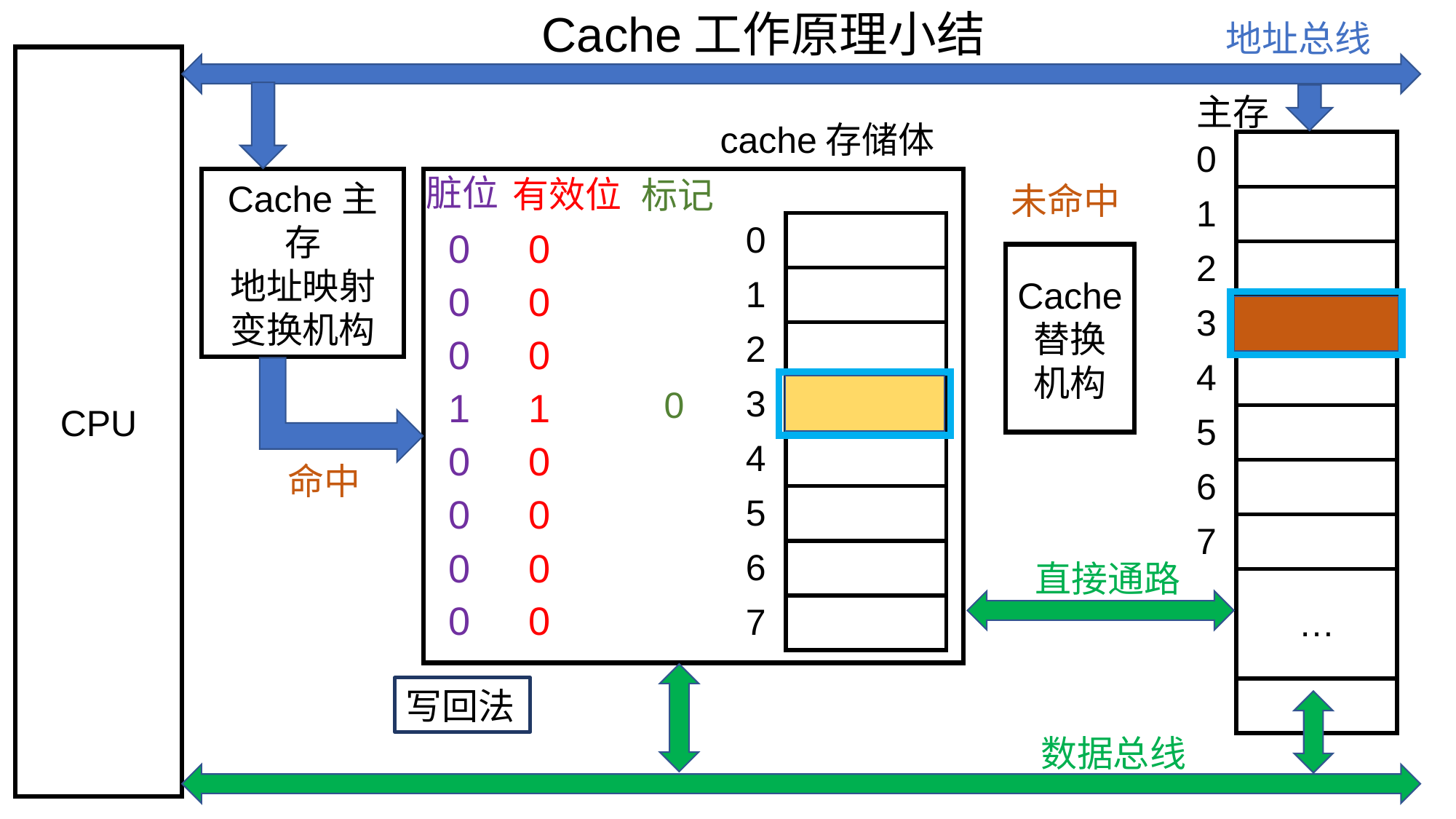

Cache工作原理小结
地址总线
CPU

主存

cache存储体
| 0 |  |
| --- | --- |
| 1 |  |
| 2 |  |
| 3 |  |
| 4 |  |
| 5 |  |
| 6 |  |
| 7 |  |
|  | … |
|  |  |
|  |  |
脏位
有效位
标记
Cache主存
地址映射变换机构

未命中
| 0 |  |
| --- | --- |
| 1 |  |
| 2 |  |
| 3 |  |
| 4 |  |
| 5 |  |
| 6 |  |
| 7 |  |
0
0
Cache
替换机构
0
0

0
0

0
1
1
0
0
命中
0
0
0
0
直接通路
0
0

写回法

数据总线